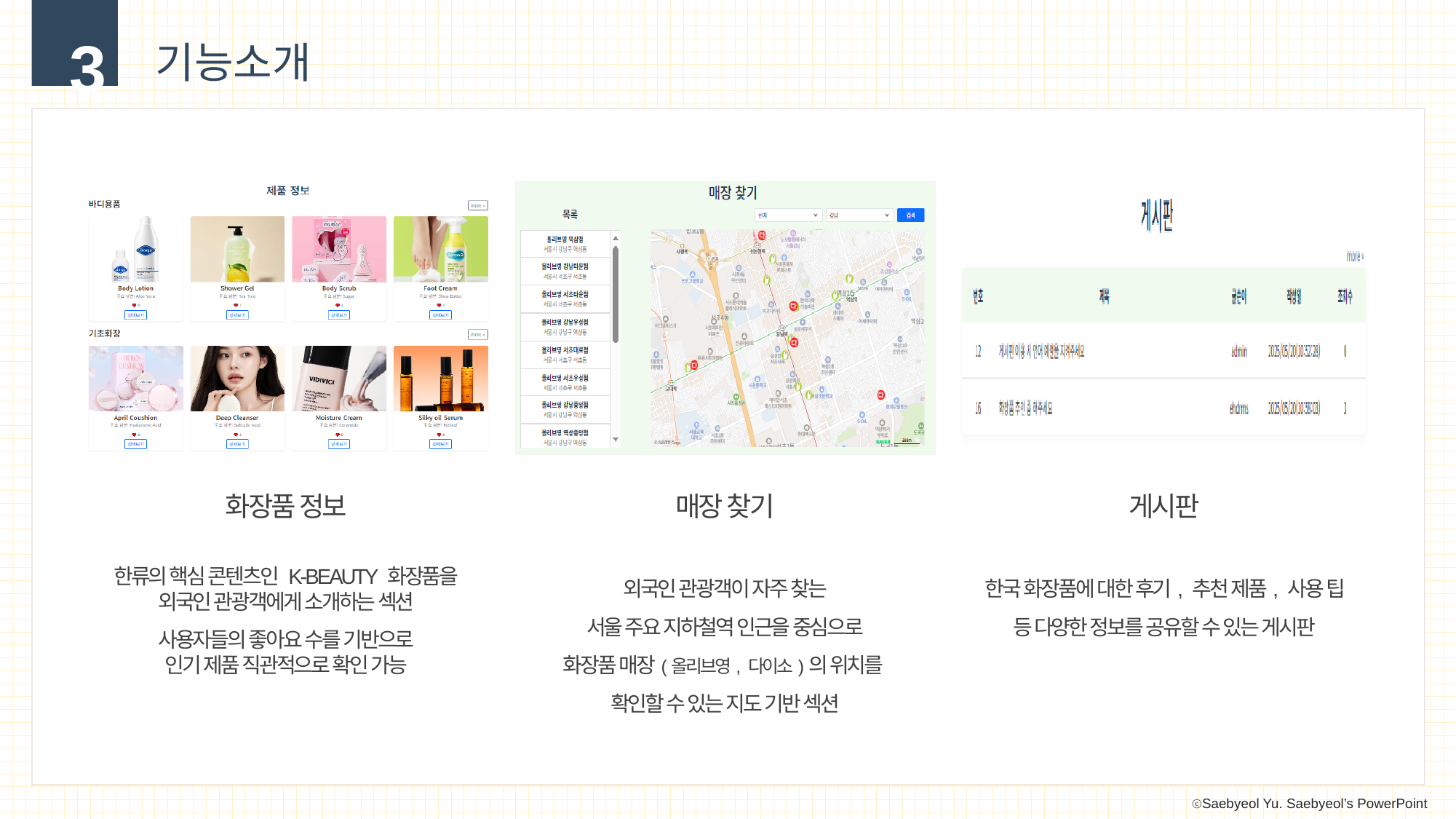

3
기능소개

화장품 정보
매장 찾기
게시판
한류의 핵심 콘텐츠인 K-BEAUTY 화장품을
외국인 관광객에게 소개하는 섹션
사용자들의 좋아요 수를 기반으로
인기 제품 직관적으로 확인 가능
외국인 관광객이 자주 찾는
서울 주요 지하철역 인근을 중심으로
화장품 매장(올리브영, 다이소)의 위치를
확인할 수 있는 지도 기반 섹션
한국 화장품에 대한 후기, 추천 제품, 사용 팁 등 다양한 정보를 공유할 수 있는 게시판